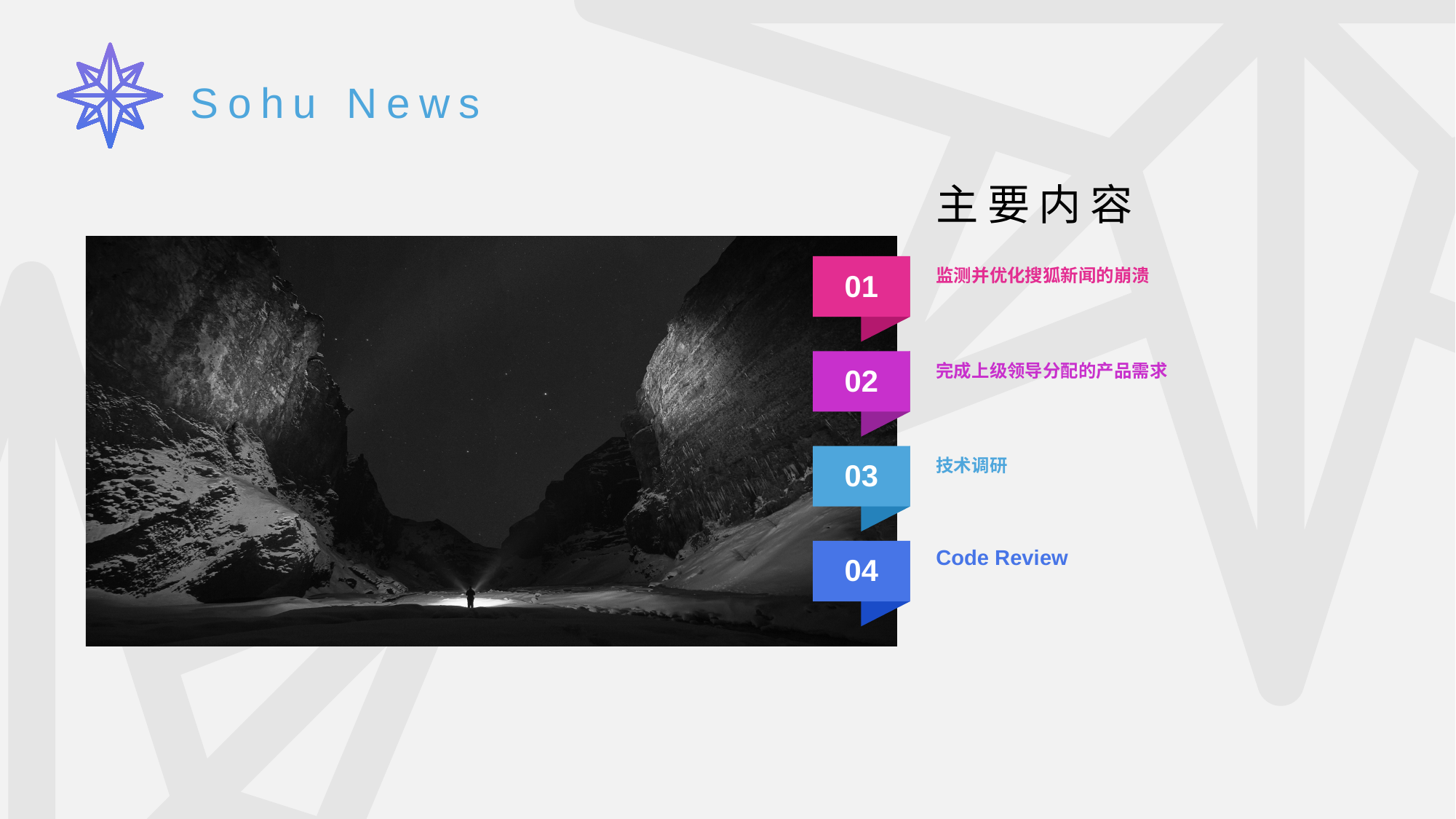

Sohu News
主要内容

01

监测并优化搜狐新闻的崩溃

完成上级领导分配的产品需求

02

技术调研

03

Code Review

04